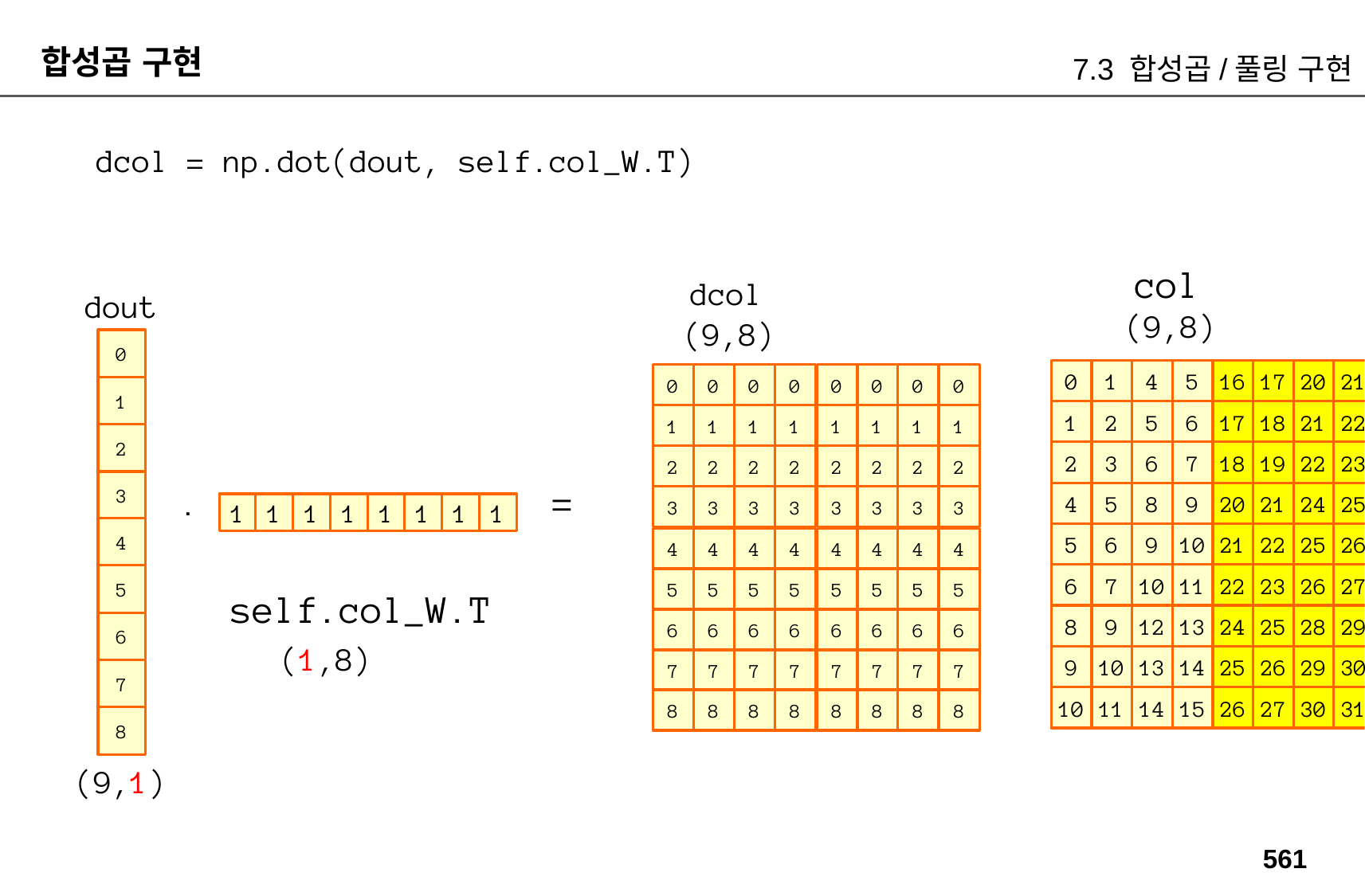

합성곱 구현
7.3 합성곱/풀링 구현
dcol = np.dot(dout, self.col_W.T)
col
dcol
dout
(9,8)
(9,8)
0
0
1
4
5
16
17
20
21
0
1
2
3
4
5
6
7
8
0
1
2
3
4
5
6
7
8
0
1
2
3
4
5
6
7
8
0
1
2
3
4
5
6
7
8
0
1
2
3
4
5
6
7
8
0
1
2
3
4
5
6
7
8
0
1
2
3
4
5
6
7
8
0
1
2
3
4
5
6
7
8
1
1
2
5
6
17
18
21
22
2
2
3
6
7
18
19
22
23
=
3
.
4
5
8
9
20
21
24
25
1
1
1
1
1
1
1
1
4
5
6
9
10
21
22
25
26
6
7
10
11
22
23
26
27
5
self.col_W.T
8
9
12
13
24
25
28
29
6
(1,8)
9
10
13
14
25
26
29
30
7
10
11
14
15
26
27
30
31
8
(9,1)